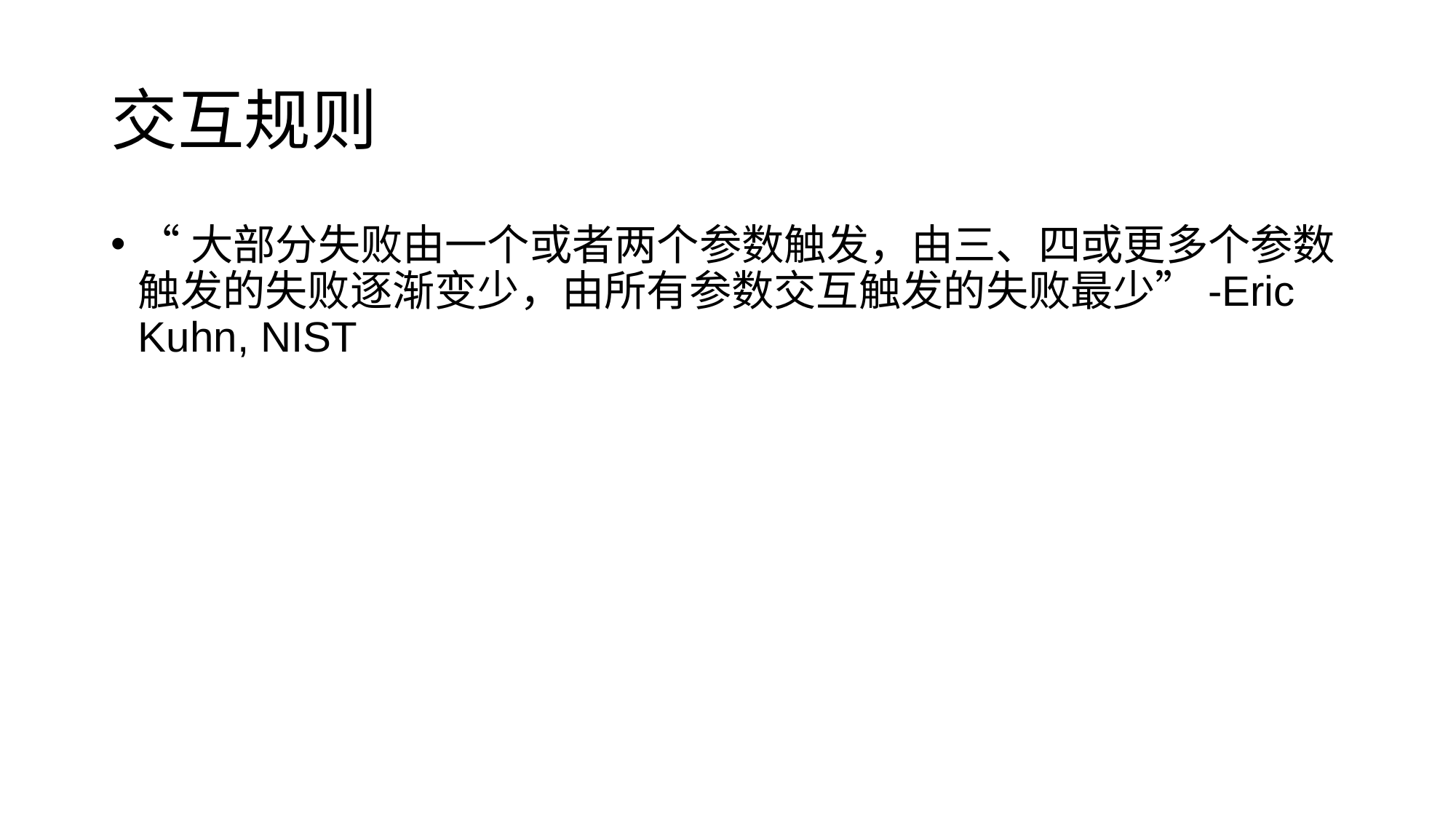

# 交互规则
“大部分失败由一个或者两个参数触发，由三、四或更多个参数触发的失败逐渐变少，由所有参数交互触发的失败最少”-Eric Kuhn, NIST